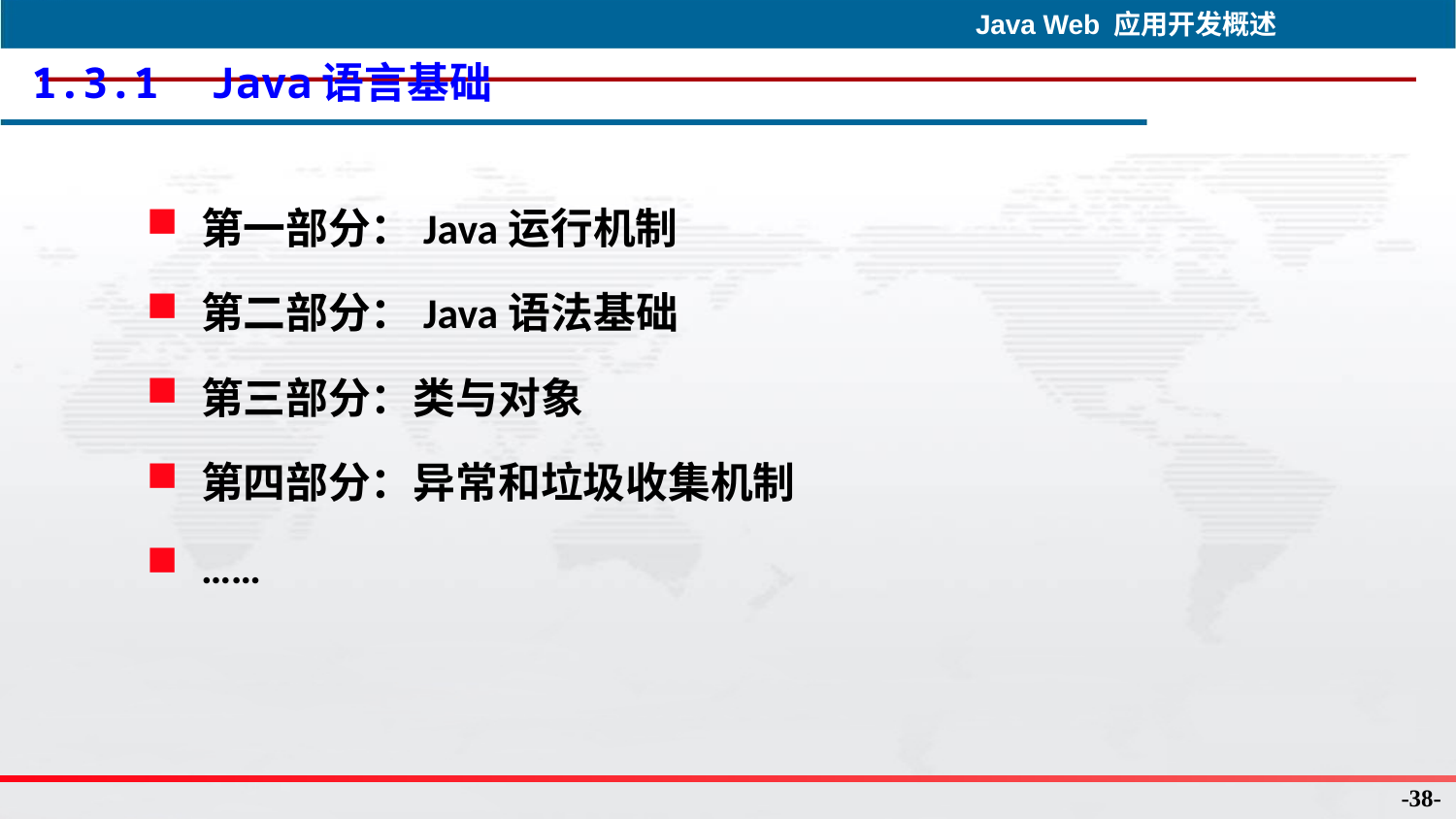

1.3.1  Java语言基础
第一部分：Java运行机制
第二部分：Java语法基础
第三部分：类与对象
第四部分：异常和垃圾收集机制
……

-38-